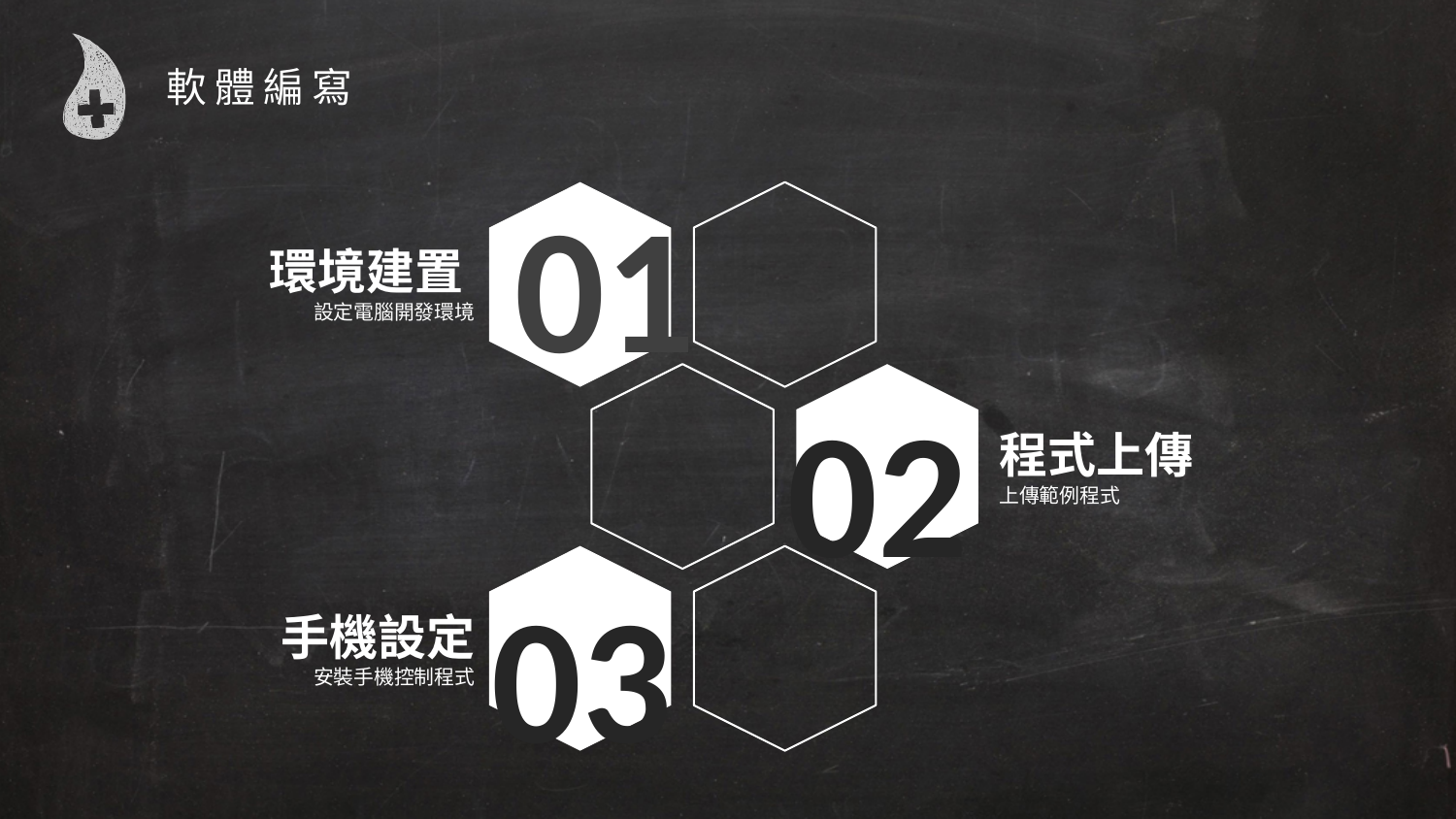

軟體編寫
01

環境建置
設定電腦開發環境
02

程式上傳
上傳範例程式

03

手機設定
安裝手機控制程式